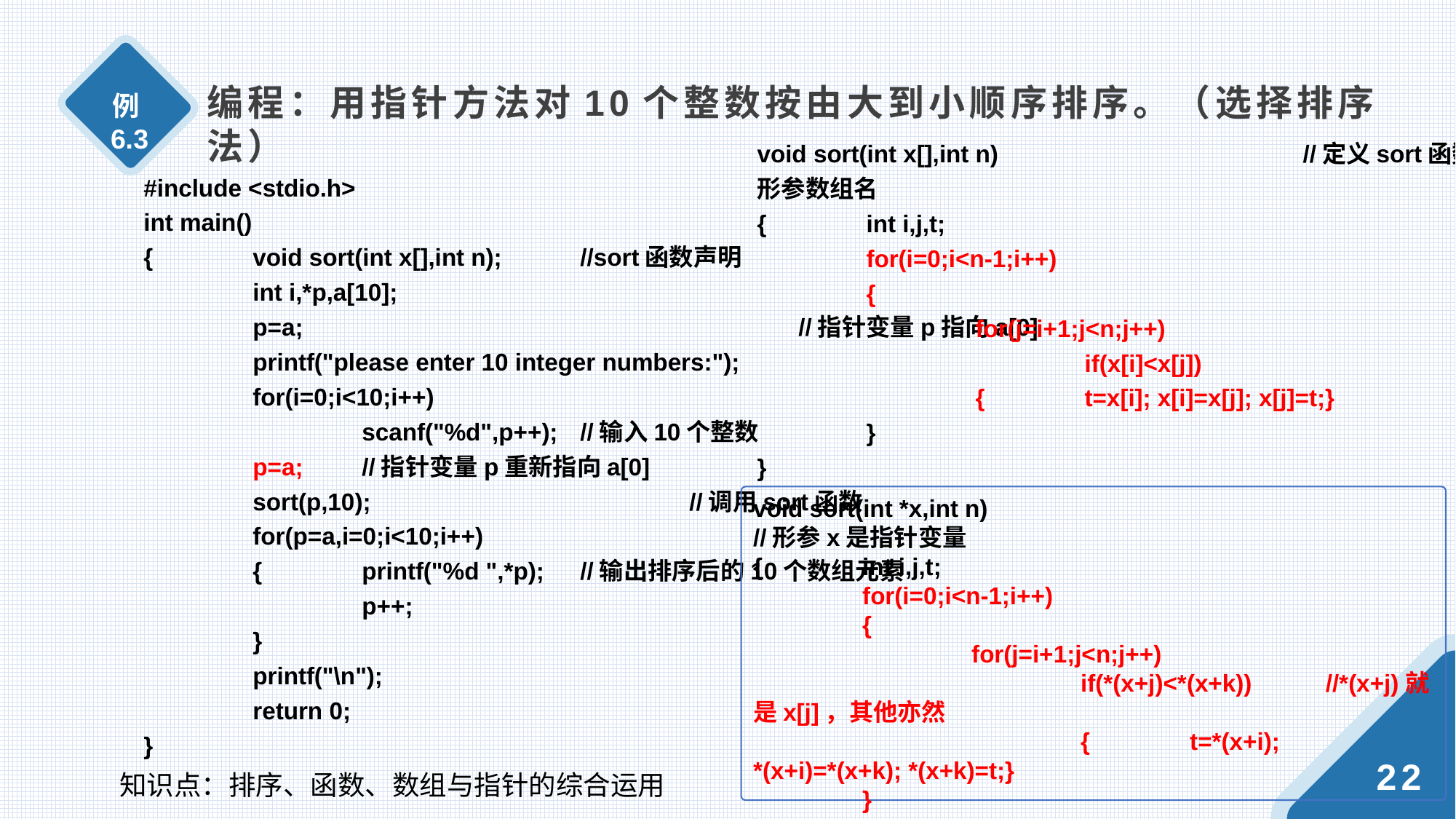

编程：用指针方法对10个整数按由大到小顺序排序。（选择排序法）
例6.3
void sort(int x[],int n)			//定义sort函数，x是形参数组名
{	int i,j,t;
	for(i=0;i<n-1;i++)
	{
		for(j=i+1;j<n;j++)
			if(x[i]<x[j])
		{	t=x[i]; x[i]=x[j]; x[j]=t;}
	}
}
#include <stdio.h>
int main()
{	void sort(int x[],int n);	//sort函数声明
	int i,*p,a[10];
	p=a;					//指针变量p指向a[0]
	printf("please enter 10 integer numbers:");
	for(i=0;i<10;i++)
		scanf("%d",p++);	//输入10个整数
	p=a;	//指针变量p重新指向a[0]
	sort(p,10);			//调用sort函数
	for(p=a,i=0;i<10;i++)
	{	printf("%d ",*p);	//输出排序后的10个数组元素
		p++;
	}
	printf("\n");
	return 0;
}

void sort(int *x,int n)				//形参x是指针变量
{	int i,j,t;
	for(i=0;i<n-1;i++)
	{
		for(j=i+1;j<n;j++)
			if(*(x+j)<*(x+k))           //*(x+j)就是x[j]，其他亦然
			{	t=*(x+i); *(x+i)=*(x+k); *(x+k)=t;}
	}
}

22
知识点：排序、函数、数组与指针的综合运用